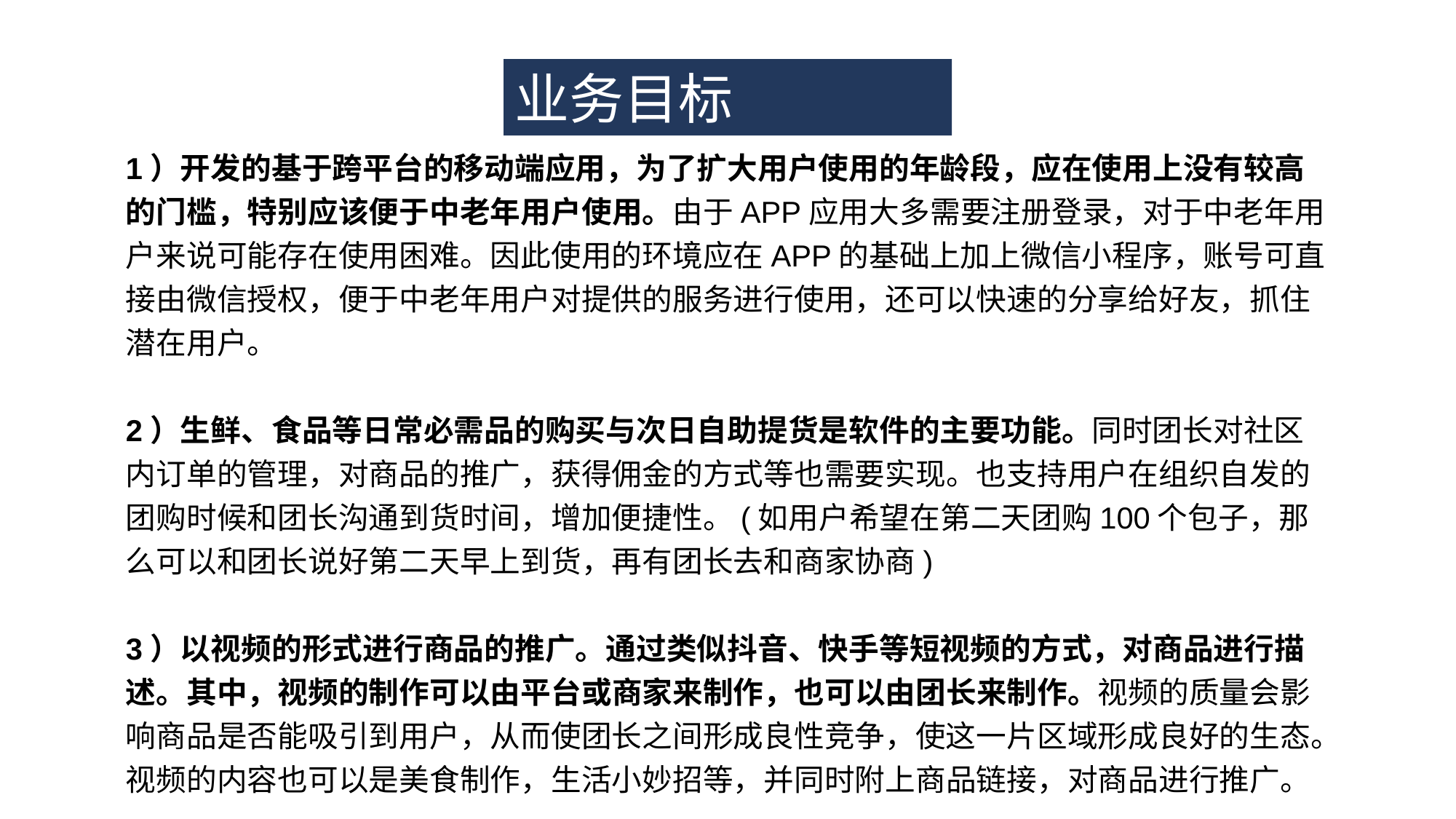

业务目标
1）开发的基于跨平台的移动端应用，为了扩大用户使用的年龄段，应在使用上没有较高的门槛，特别应该便于中老年用户使用。由于APP应用大多需要注册登录，对于中老年用户来说可能存在使用困难。因此使用的环境应在APP的基础上加上微信小程序，账号可直接由微信授权，便于中老年用户对提供的服务进行使用，还可以快速的分享给好友，抓住潜在用户。

2）生鲜、食品等日常必需品的购买与次日自助提货是软件的主要功能。同时团长对社区内订单的管理，对商品的推广，获得佣金的方式等也需要实现。也支持用户在组织自发的团购时候和团长沟通到货时间，增加便捷性。(如用户希望在第二天团购100个包子，那么可以和团长说好第二天早上到货，再有团长去和商家协商)

3）以视频的形式进行商品的推广。通过类似抖音、快手等短视频的方式，对商品进行描述。其中，视频的制作可以由平台或商家来制作，也可以由团长来制作。视频的质量会影响商品是否能吸引到用户，从而使团长之间形成良性竞争，使这一片区域形成良好的生态。视频的内容也可以是美食制作，生活小妙招等，并同时附上商品链接，对商品进行推广。